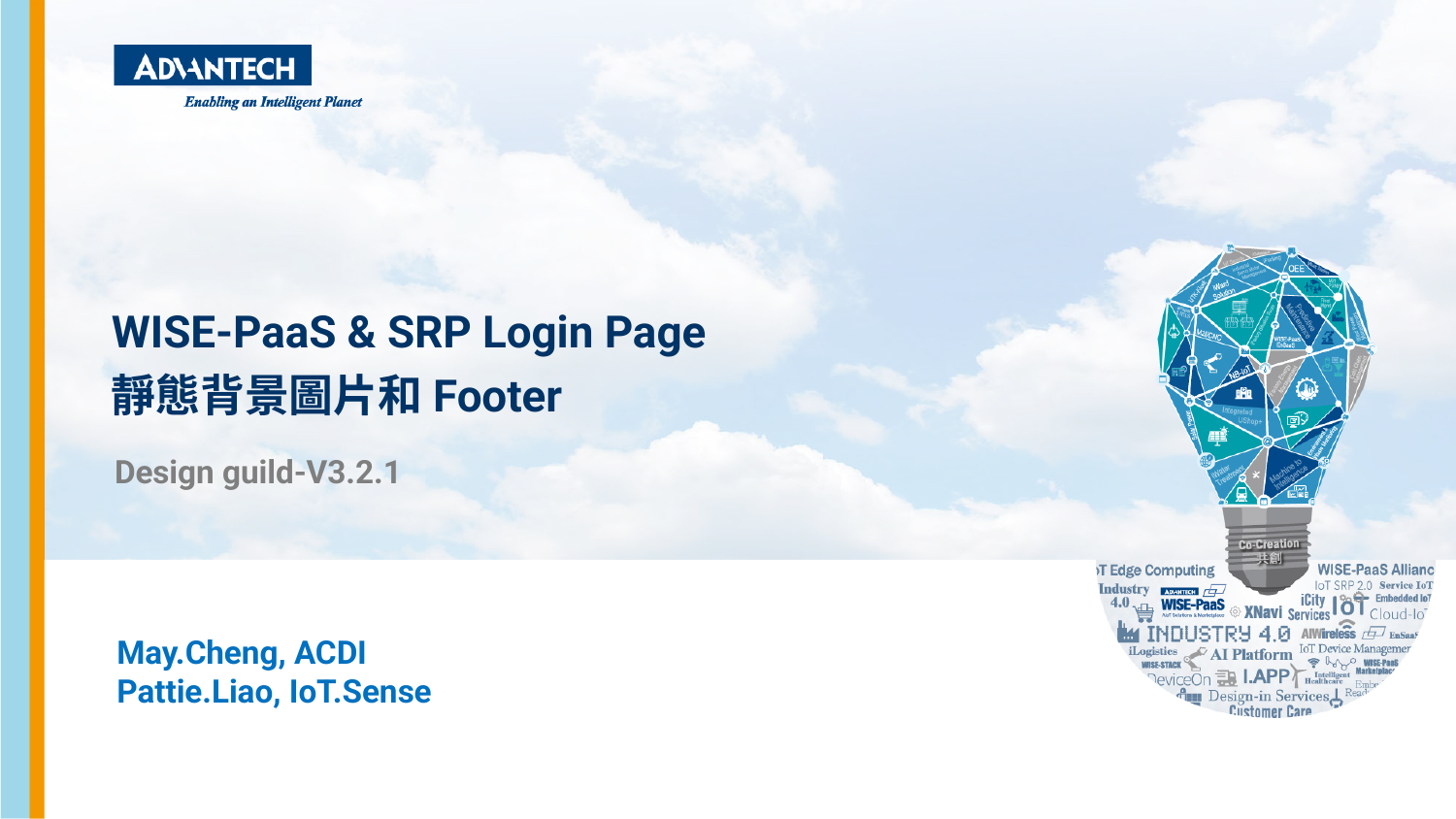

# WISE-PaaS & SRP Login Page
靜態背景圖片和Footer
Design guild-V3.2.1
May.Cheng, ACDI
Pattie.Liao, IoT.Sense